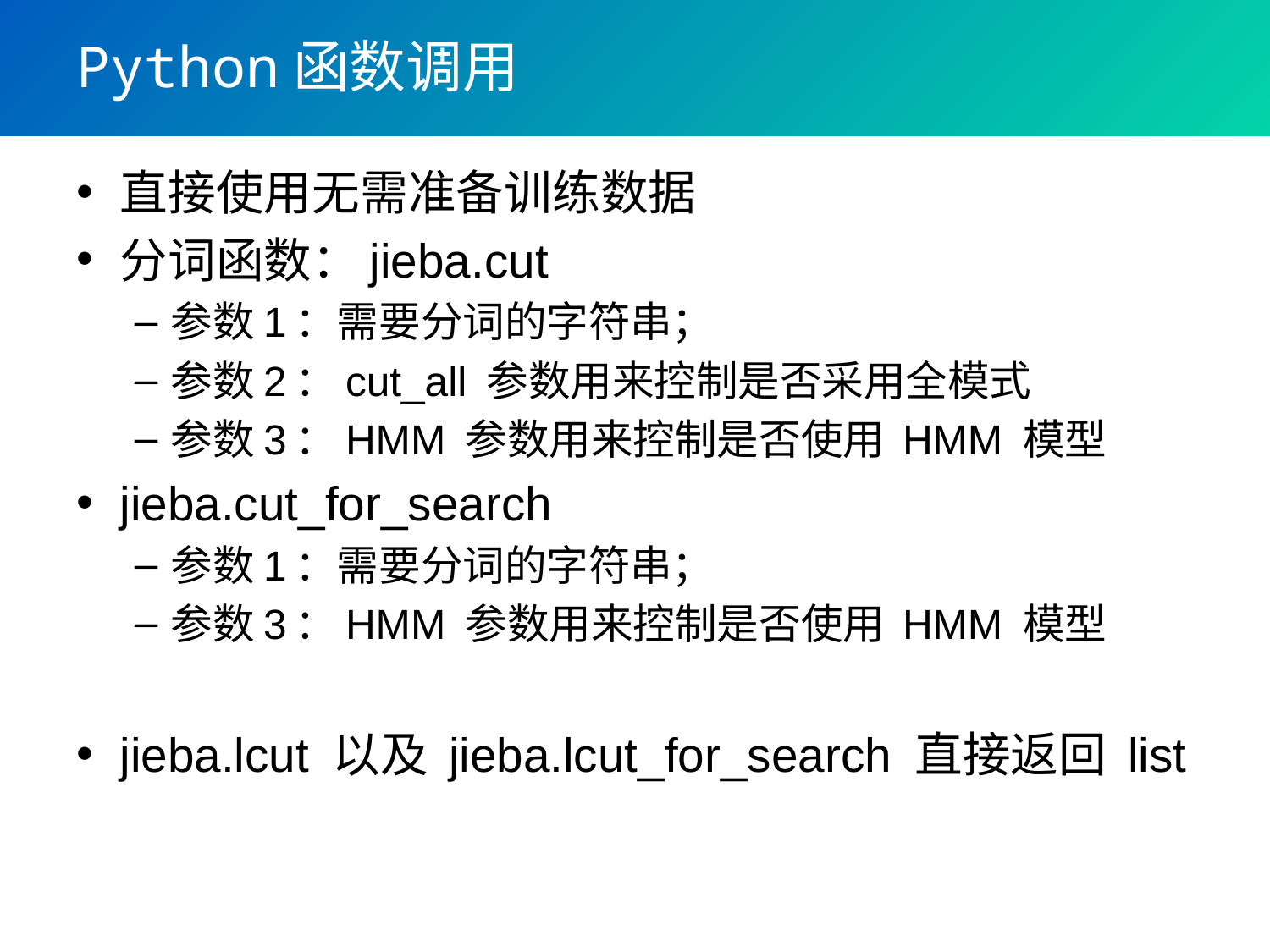

# Python函数调用
直接使用无需准备训练数据
分词函数：jieba.cut
参数1：需要分词的字符串；
参数2：cut_all 参数用来控制是否采用全模式
参数3：HMM 参数用来控制是否使用 HMM 模型
jieba.cut_for_search
参数1：需要分词的字符串；
参数3：HMM 参数用来控制是否使用 HMM 模型

jieba.lcut 以及 jieba.lcut_for_search 直接返回 list